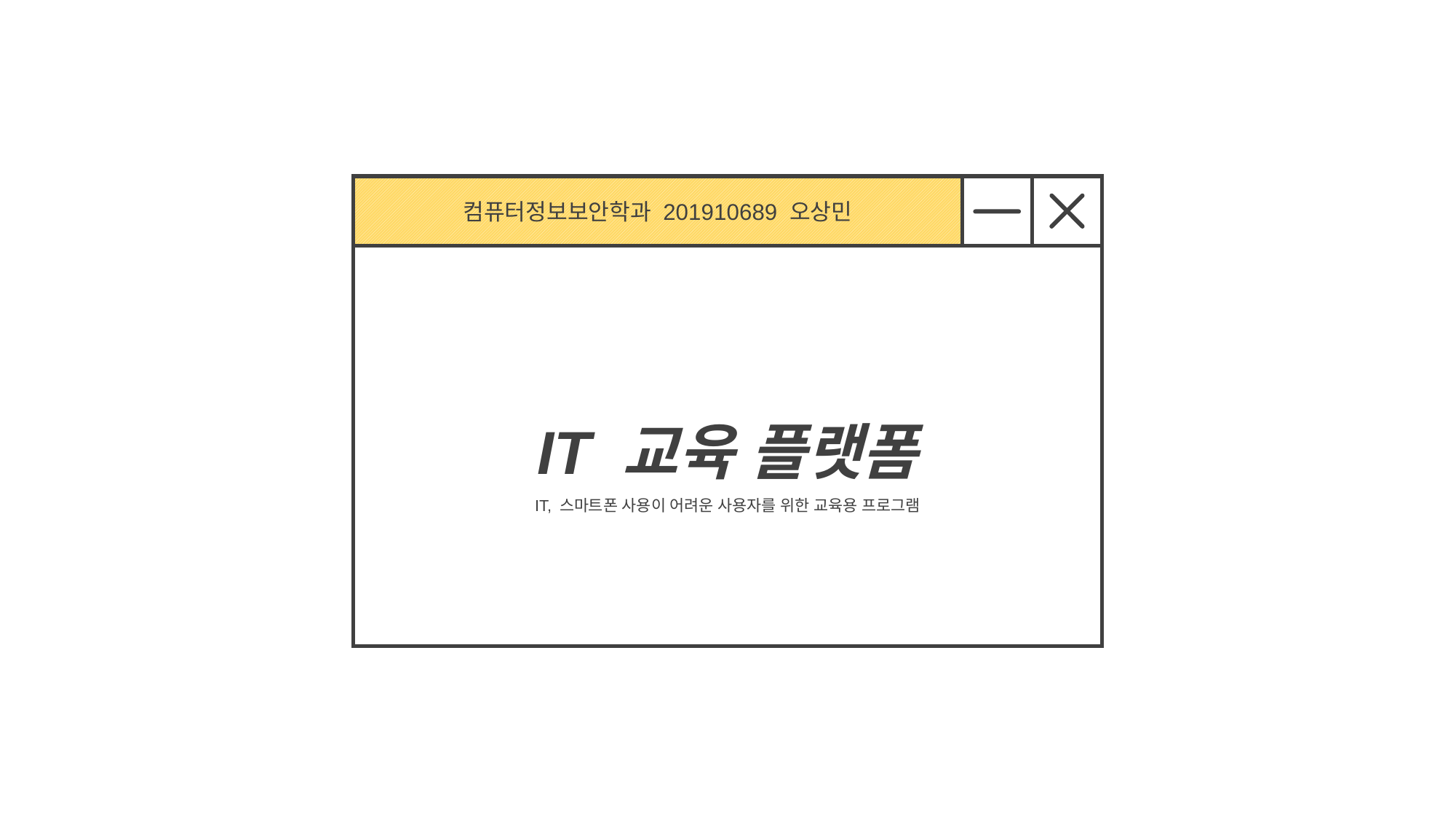

컴퓨터정보보안학과 201910689 오상민

IT 교육 플랫폼
IT, 스마트폰 사용이 어려운 사용자를 위한 교육용 프로그램